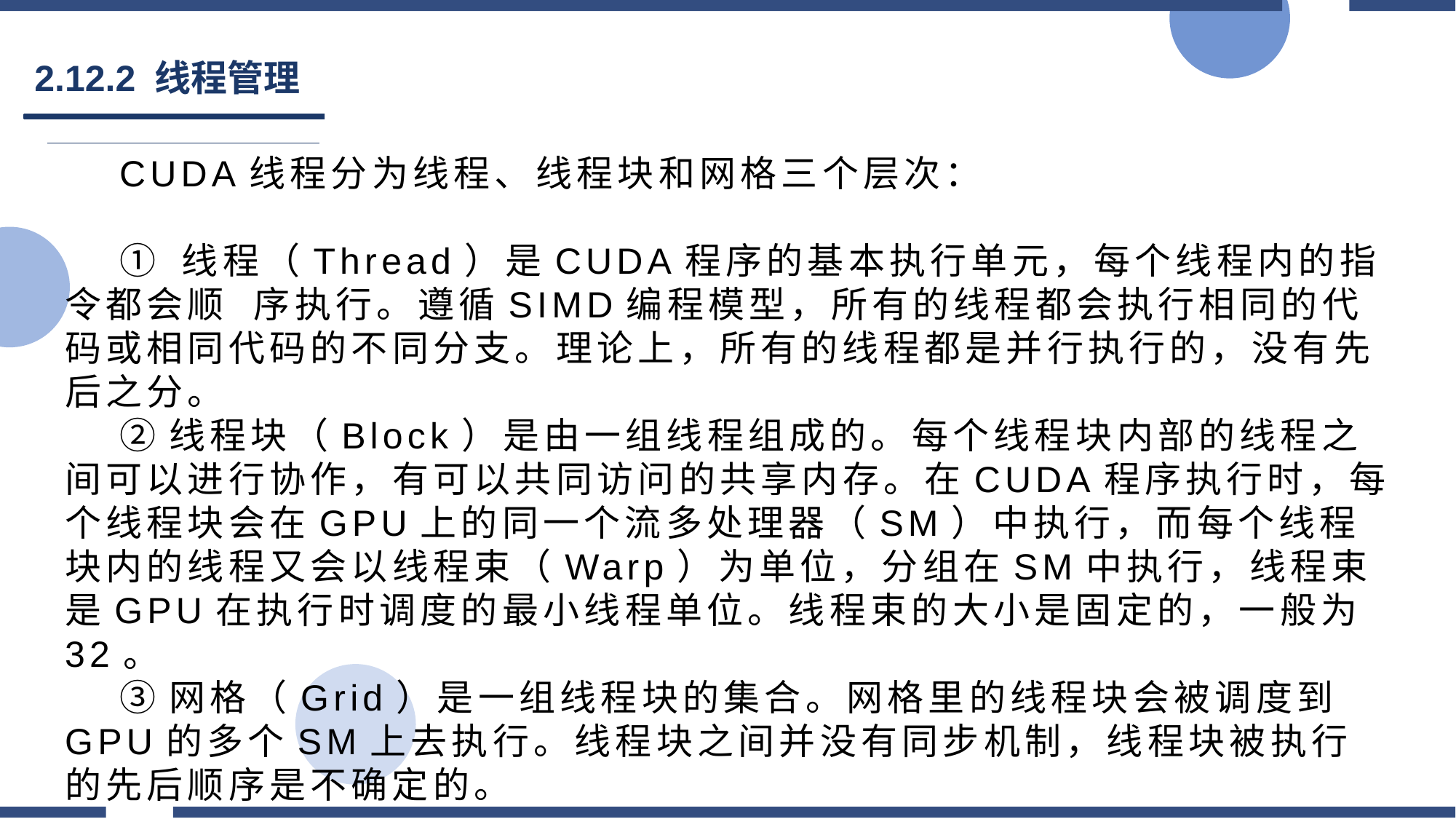

# 2.12.2 线程管理
CUDA线程分为线程、线程块和网格三个层次：

① 线程（Thread）是CUDA程序的基本执行单元，每个线程内的指令都会顺  序执行。遵循SIMD编程模型，所有的线程都会执行相同的代码或相同代码的不同分支。理论上，所有的线程都是并行执行的，没有先后之分。
②线程块（Block）是由一组线程组成的。每个线程块内部的线程之间可以进行协作，有可以共同访问的共享内存。在CUDA程序执行时，每个线程块会在GPU上的同一个流多处理器（SM）中执行，而每个线程块内的线程又会以线程束（Warp）为单位，分组在SM中执行，线程束是GPU在执行时调度的最小线程单位。线程束的大小是固定的，一般为32。
③网格（Grid）是一组线程块的集合。网格里的线程块会被调度到GPU的多个SM上去执行。线程块之间并没有同步机制，线程块被执行的先后顺序是不确定的。